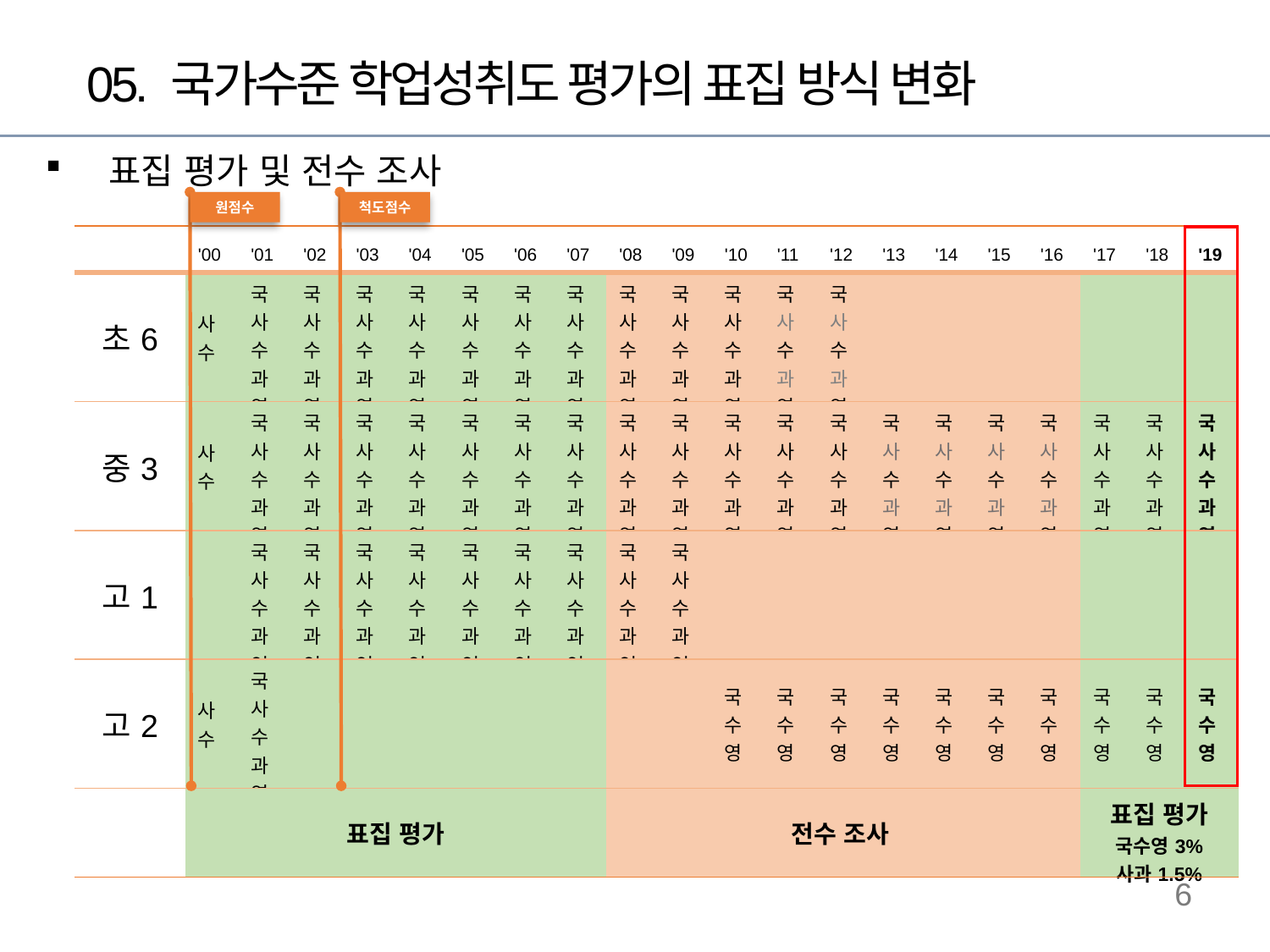

05. 국가수준 학업성취도 평가의 표집 방식 변화
표집 평가 및 전수 조사

원점수
척도점수
|  | '00 | '01 | '02 | '03 | '04 | '05 | '06 | '07 | '08 | '09 | '10 | '11 | '12 | '13 | '14 | '15 | '16 | '17 | '18 | '19 |
| --- | --- | --- | --- | --- | --- | --- | --- | --- | --- | --- | --- | --- | --- | --- | --- | --- | --- | --- | --- | --- |
| 초6 | 사수 | 국사수과영 | 국사수과영 | 국사수과영 | 국사수과영 | 국사수과영 | 국사수과영 | 국사수과영 | 국사수과영 | 국사수과영 | 국사수과영 | 국사수과영 | 국사수과영 |  |  |  |  |  |  |  |
| 중3 | 사수 | 국사수과영 | 국사수과영 | 국사수과영 | 국사수과영 | 국사수과영 | 국사수과영 | 국사수과영 | 국사수과영 | 국사수과영 | 국사수과영 | 국사수과영 | 국사수과영 | 국사수 과영 | 국사수 과영 | 국사수 과영 | 국사수 과영 | 국사수과영 | 국사수과영 | 국사수과영 |
| 고1 |  | 국사수과영 | 국사수과영 | 국사수과영 | 국사수과영 | 국사수과영 | 국사수과영 | 국사수과영 | 국사수과영 | 국사수과영 |  |  |  |  |  |  |  |  |  |  |
| 고2 | 사수 | 국사수과영 |  |  |  |  |  |  |  |  | 국수영 | 국수영 | 국수영 | 국수영 | 국수영 | 국수영 | 국수영 | 국수영 | 국수영 | 국수영 |
|  | 표집 평가 |  |  |  |  |  |  |  | 전수 조사 |  |  |  |  |  |  |  |  | 표집 평가 국수영3% 사과1.5% |  |  |

6